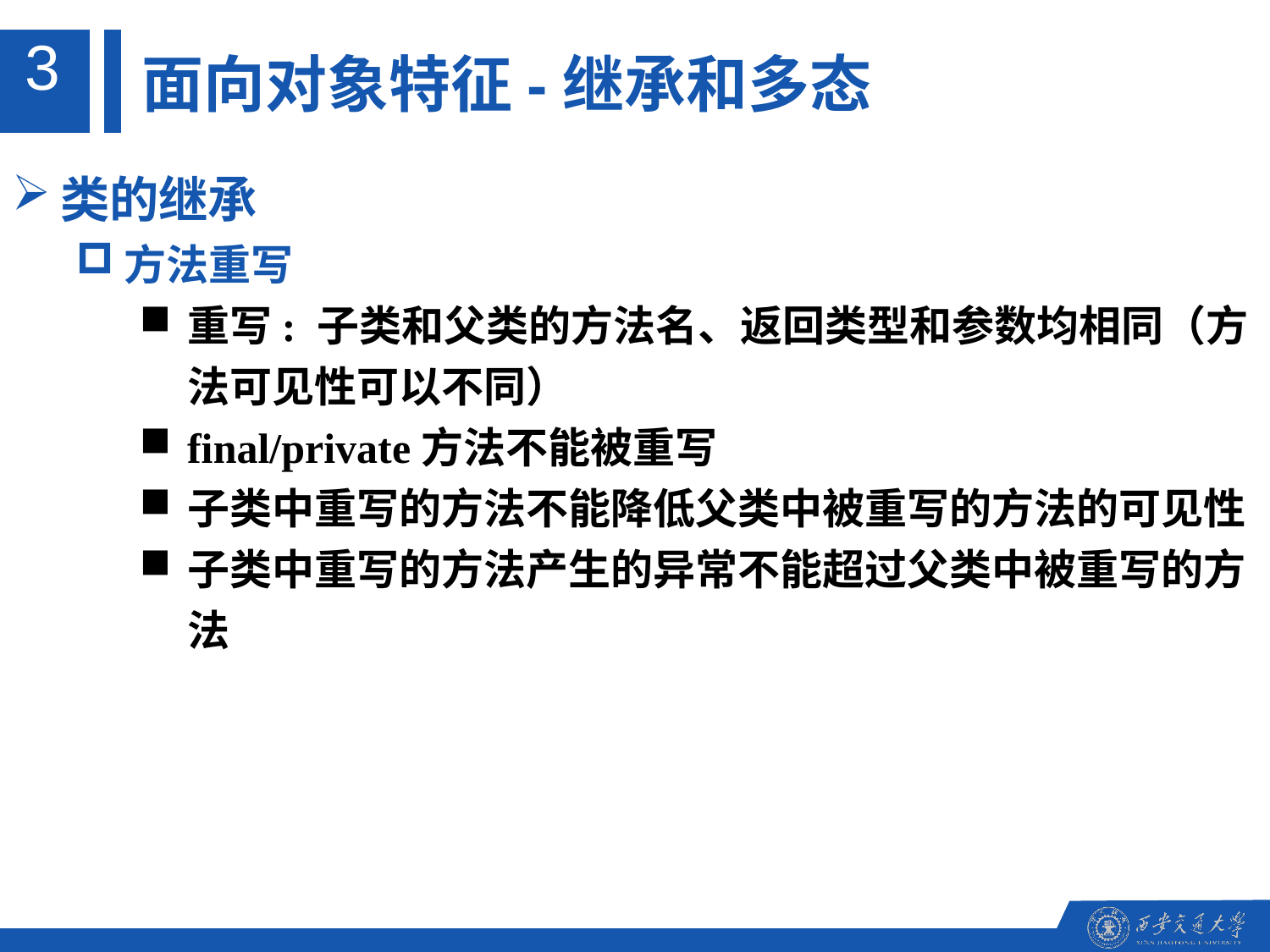

3
面向对象特征-继承和多态
类的继承
方法重写
重写: 子类和父类的方法名、返回类型和参数均相同（方法可见性可以不同）
final/private方法不能被重写
子类中重写的方法不能降低父类中被重写的方法的可见性
子类中重写的方法产生的异常不能超过父类中被重写的方法